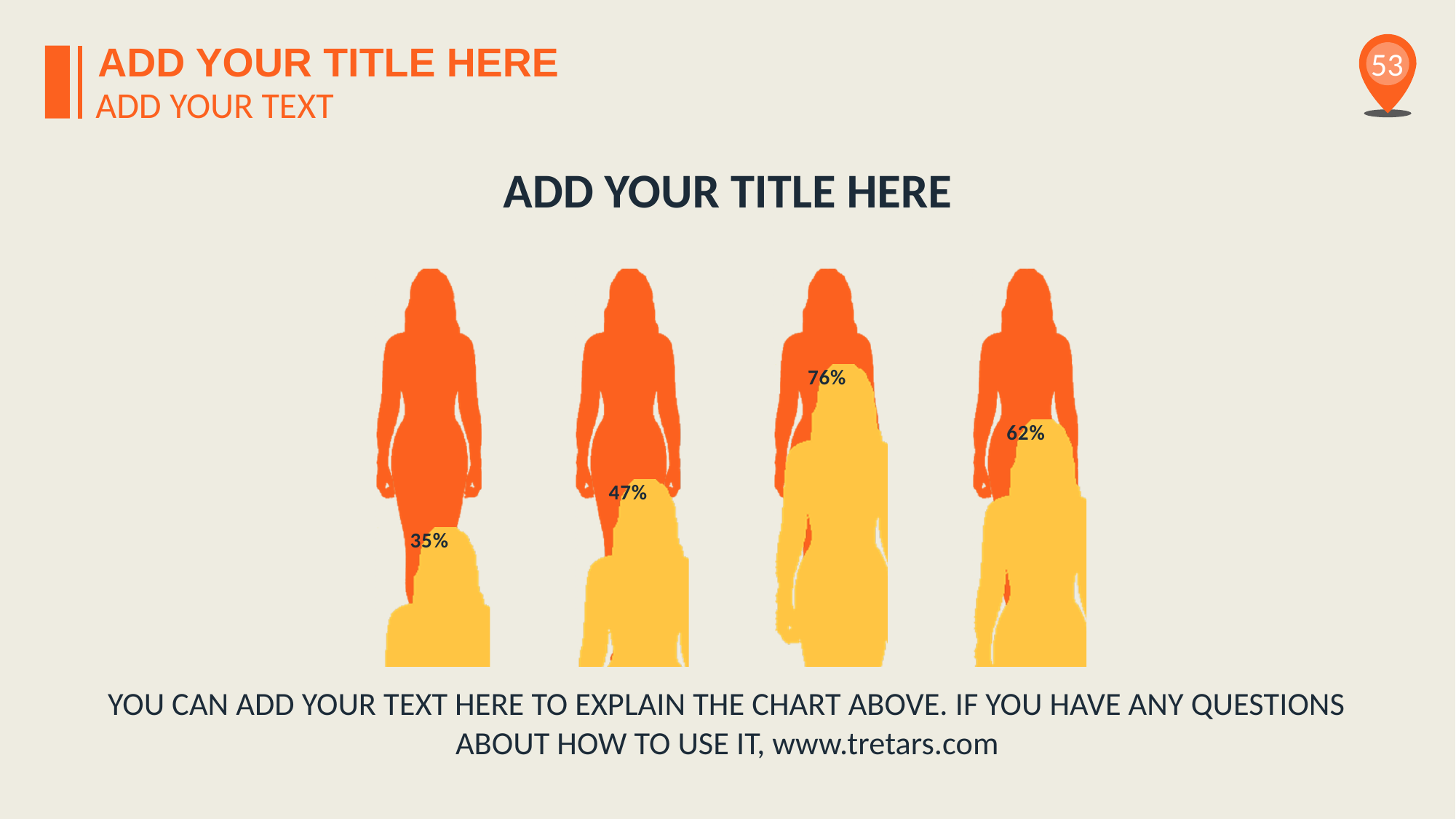

ADD YOUR TITLE HERE
53

ADD YOUR TEXT
ADD YOUR TITLE HERE

### Chart

| Category | 系列 1 | 系列 2 |
|---|---|---|
| 类别 1 | 1.0 | 0.35 |
| 类别 2 | 1.0 | 0.47 |
| 类别 3 | 1.0 | 0.76 |
| 类别 4 | 1.0 | 0.62 |
YOU CAN ADD YOUR TEXT HERE TO EXPLAIN THE CHART ABOVE. IF YOU HAVE ANY QUESTIONS ABOUT HOW TO USE IT, www.tretars.com